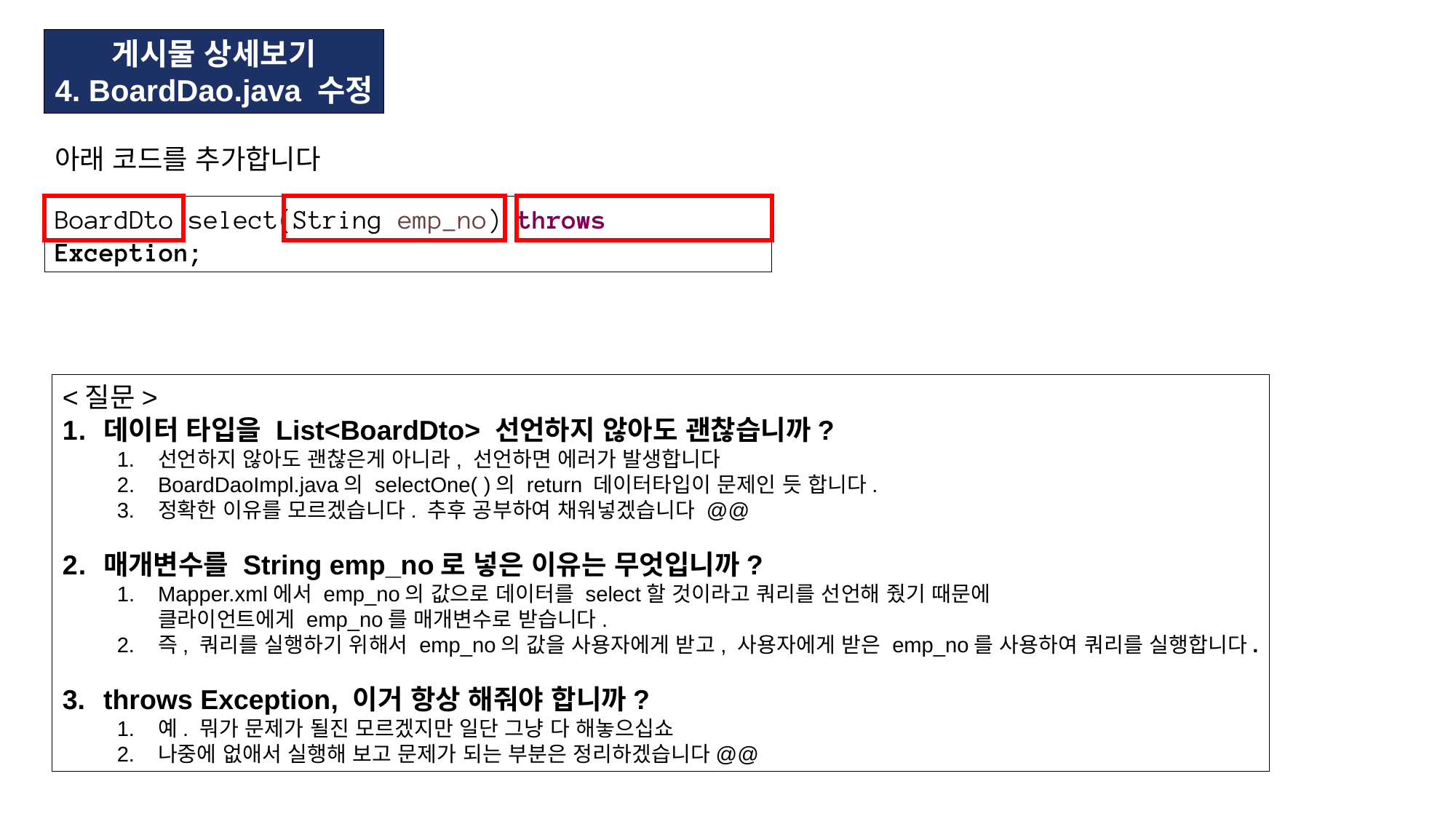

게시물 상세보기
4. BoardDao.java 수정
아래 코드를 추가합니다
BoardDto select(String emp_no) throws Exception;

<질문>
데이터 타입을 List<BoardDto> 선언하지 않아도 괜찮습니까?
선언하지 않아도 괜찮은게 아니라, 선언하면 에러가 발생합니다
BoardDaoImpl.java의 selectOne( )의 return 데이터타입이 문제인 듯 합니다.
정확한 이유를 모르겠습니다. 추후 공부하여 채워넣겠습니다 @@

매개변수를 String emp_no로 넣은 이유는 무엇입니까?
Mapper.xml에서 emp_no의 값으로 데이터를 select할 것이라고 쿼리를 선언해 줬기 때문에
클라이언트에게 emp_no를 매개변수로 받습니다.
즉, 쿼리를 실행하기 위해서 emp_no의 값을 사용자에게 받고, 사용자에게 받은 emp_no를 사용하여 쿼리를 실행합니다.

throws Exception, 이거 항상 해줘야 합니까?
예. 뭐가 문제가 될진 모르겠지만 일단 그냥 다 해놓으십쇼
나중에 없애서 실행해 보고 문제가 되는 부분은 정리하겠습니다@@